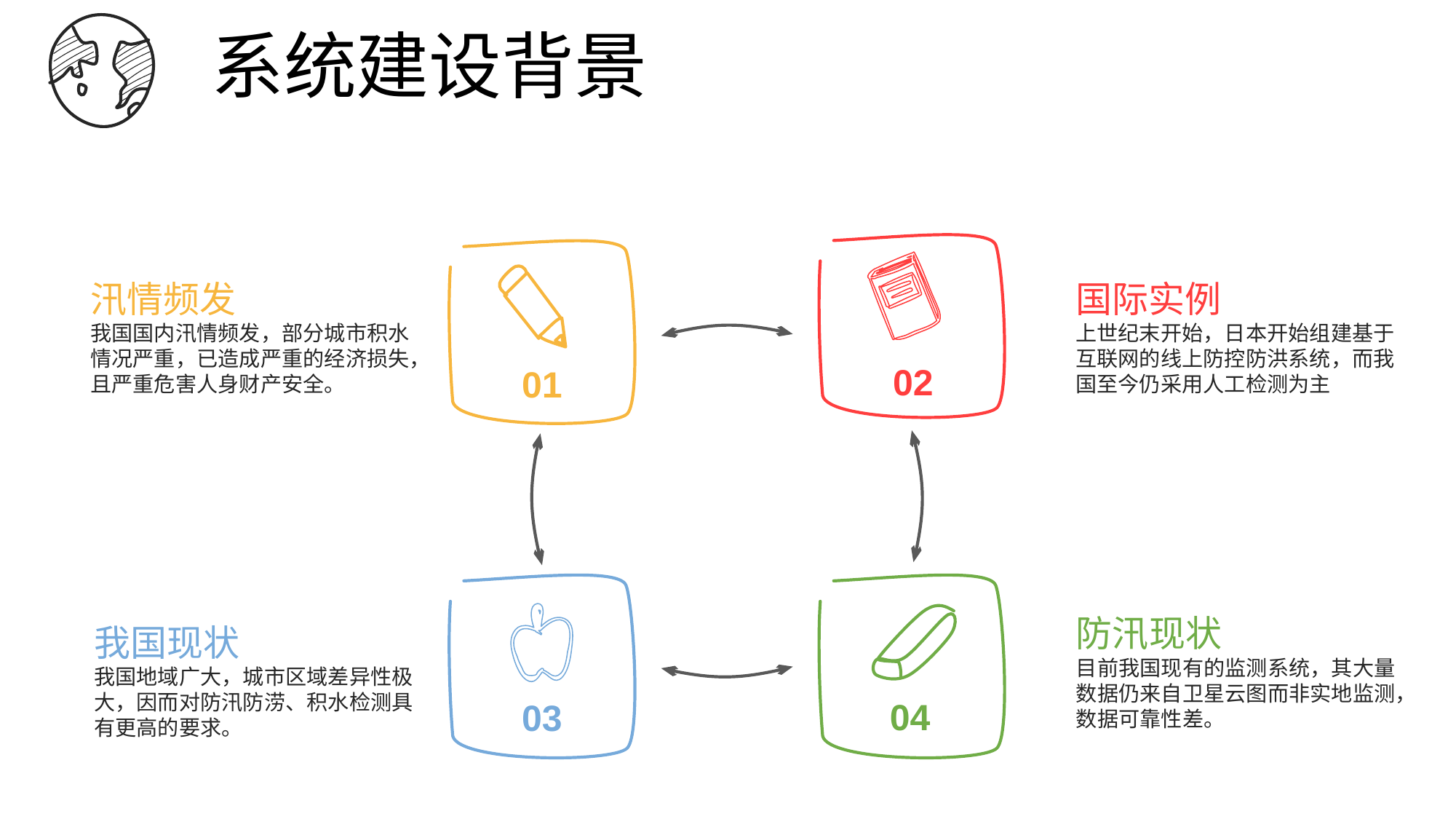

系统建设背景

02

01
汛情频发
我国国内汛情频发，部分城市积水
情况严重，已造成严重的经济损失，
且严重危害人身财产安全。

国际实例
上世纪末开始，日本开始组建基于
互联网的线上防控防洪系统，而我
国至今仍采用人工检测为主

03

04
防汛现状
目前我国现有的监测系统，其大量
数据仍来自卫星云图而非实地监测，
数据可靠性差。

我国现状
我国地域广大，城市区域差异性极
大，因而对防汛防涝、积水检测具
有更高的要求。